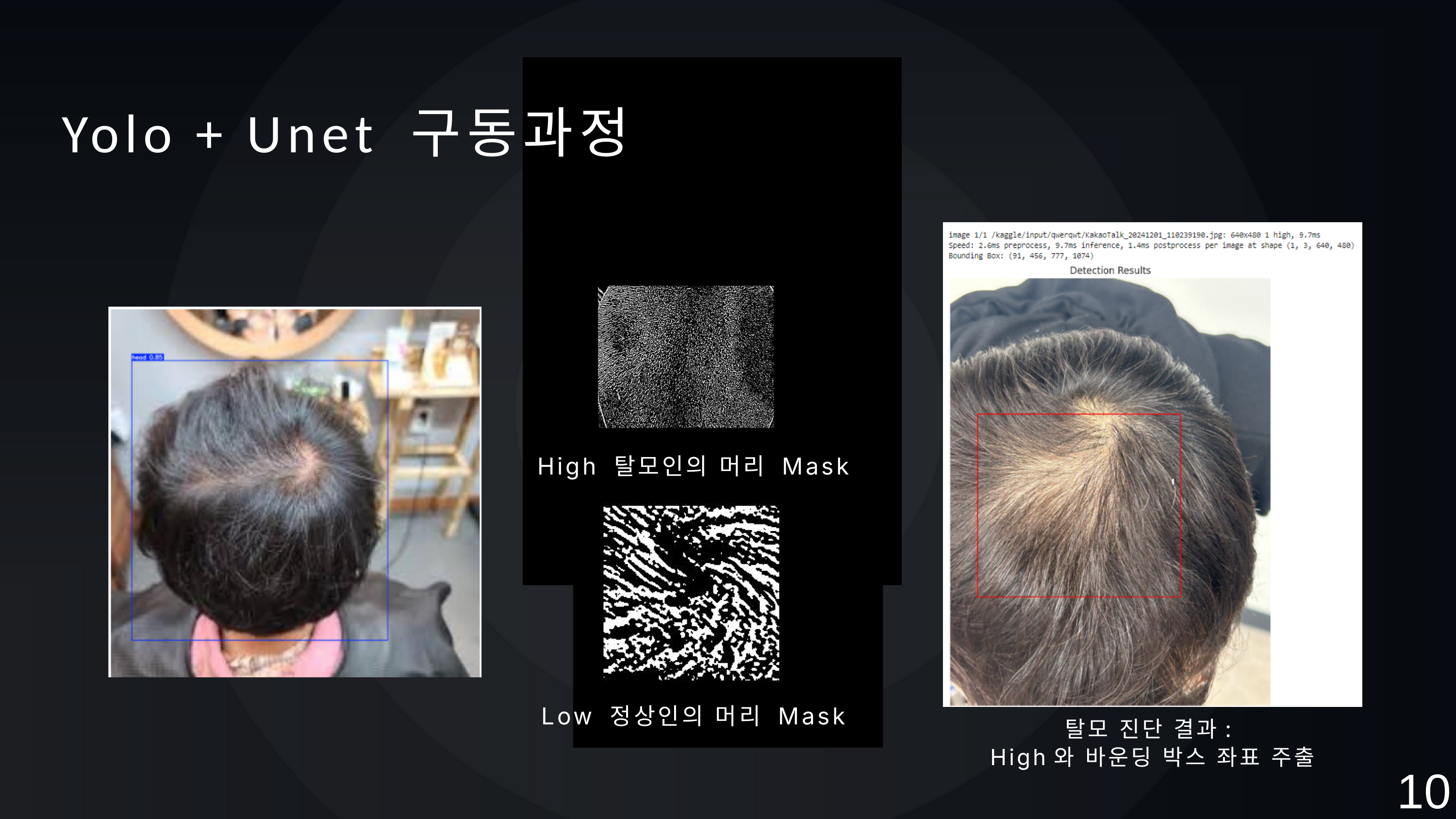

Yolo + Unet 구동과정

High 탈모인의 머리 Mask

Low 정상인의 머리 Mask
탈모 진단 결과:
High와 바운딩 박스 좌표 주출

10